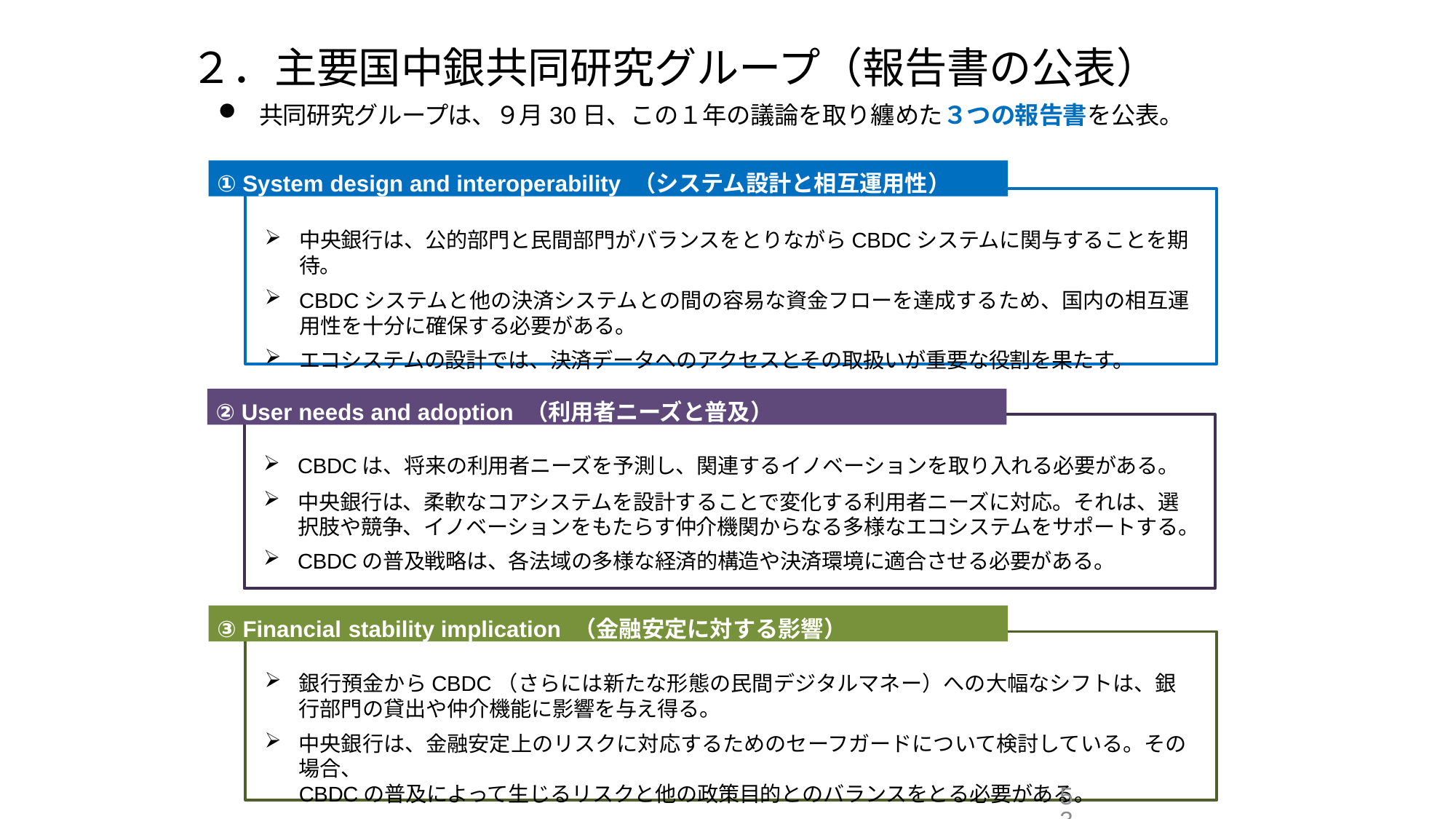

# ２．主要国中銀共同研究グループ（報告書の公表）
共同研究グループは、９月30日、この１年の議論を取り纏めた３つの報告書を公表。
① System design and interoperability （システム設計と相互運用性）

中央銀行は、公的部門と民間部門がバランスをとりながらCBDCシステムに関与することを期待。
CBDCシステムと他の決済システムとの間の容易な資金フローを達成するため、国内の相互運用性を十分に確保する必要がある。
エコシステムの設計では、決済データへのアクセスとその取扱いが重要な役割を果たす。
② User needs and adoption （利用者ニーズと普及）

CBDCは、将来の利用者ニーズを予測し、関連するイノベーションを取り入れる必要がある。
中央銀行は、柔軟なコアシステムを設計することで変化する利用者ニーズに対応。それは、選択肢や競争、イノベーションをもたらす仲介機関からなる多様なエコシステムをサポートする。
CBDCの普及戦略は、各法域の多様な経済的構造や決済環境に適合させる必要がある。
③ Financial stability implication （金融安定に対する影響）

銀行預金からCBDC（さらには新たな形態の民間デジタルマネー）への大幅なシフトは、銀行部門の貸出や仲介機能に影響を与え得る。
中央銀行は、金融安定上のリスクに対応するためのセーフガードについて検討している。その場合、
CBDCの普及によって生じるリスクと他の政策目的とのバランスをとる必要がある。
53